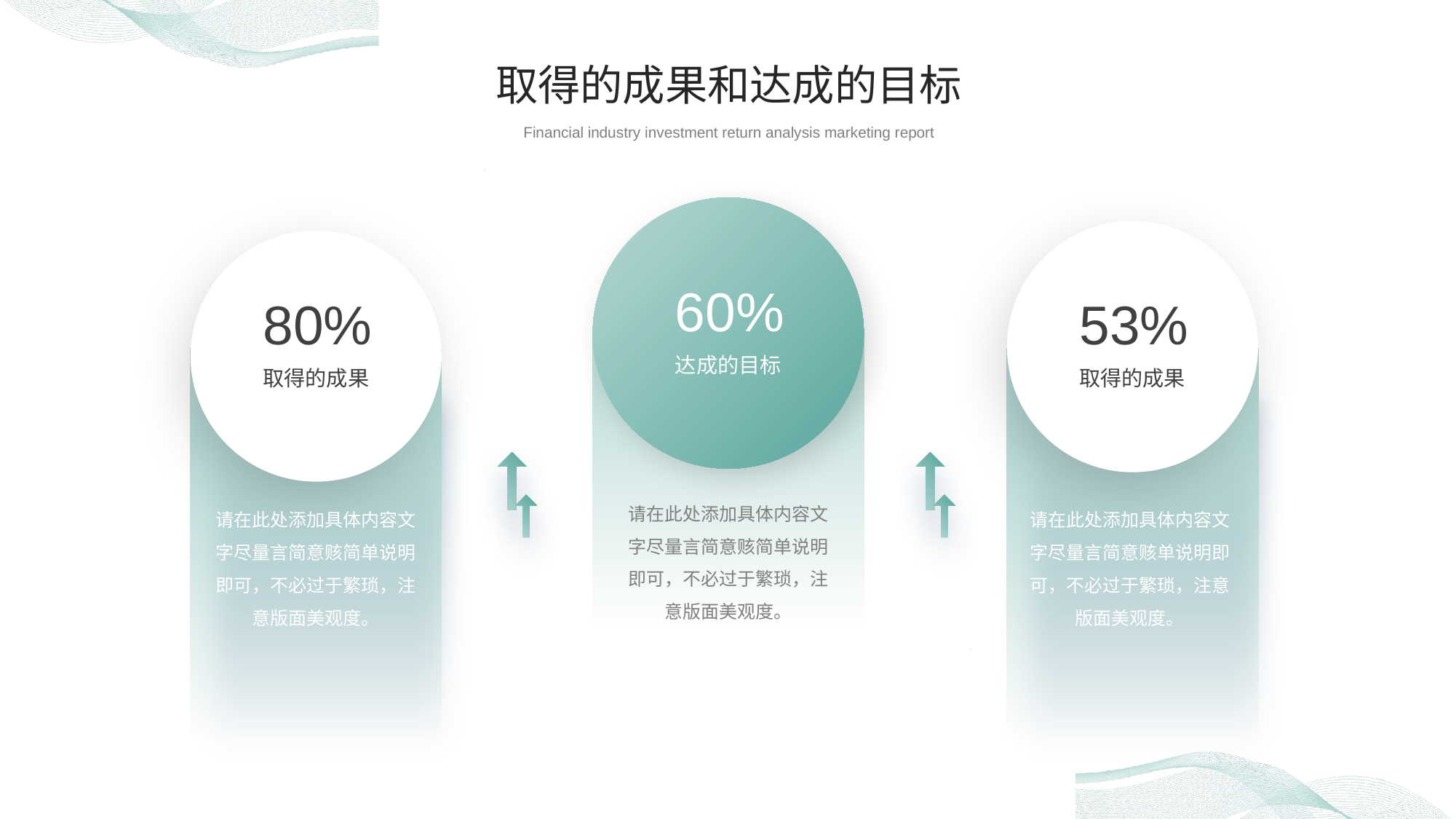

取得的成果和达成的目标
Financial industry investment return analysis marketing report

60%
80%
53%

达成的目标
取得的成果
取得的成果

请在此处添加具体内容文字尽量言简意赅简单说明即可，不必过于繁琐，注意版面美观度。
请在此处添加具体内容文字尽量言简意赅简单说明即可，不必过于繁琐，注意版面美观度。
请在此处添加具体内容文字尽量言简意赅单说明即可，不必过于繁琐，注意版面美观度。